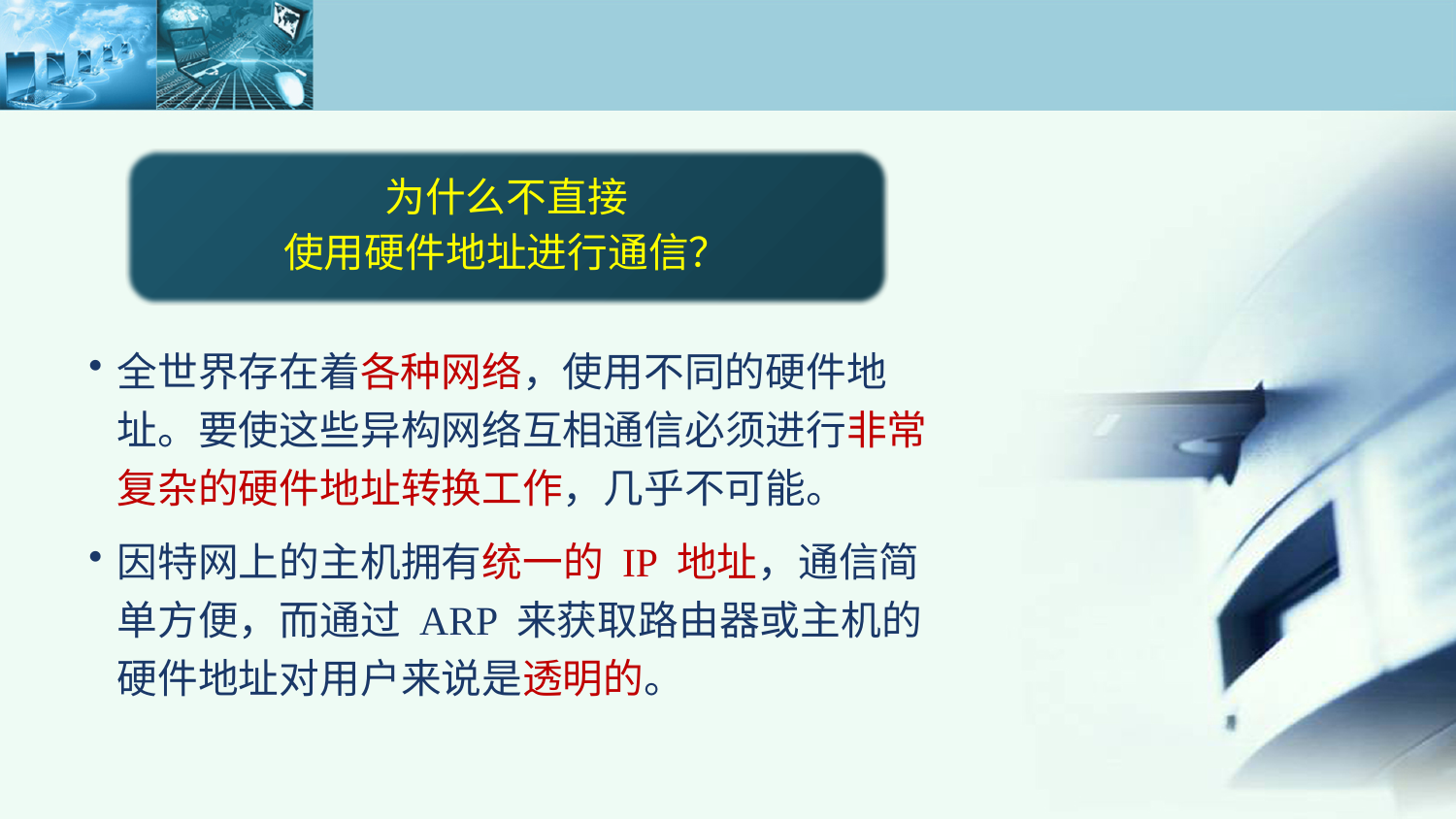

为什么不直接
使用硬件地址进行通信？
全世界存在着各种网络，使用不同的硬件地址。要使这些异构网络互相通信必须进行非常复杂的硬件地址转换工作，几乎不可能。
因特网上的主机拥有统一的 IP 地址，通信简单方便，而通过 ARP 来获取路由器或主机的硬件地址对用户来说是透明的。